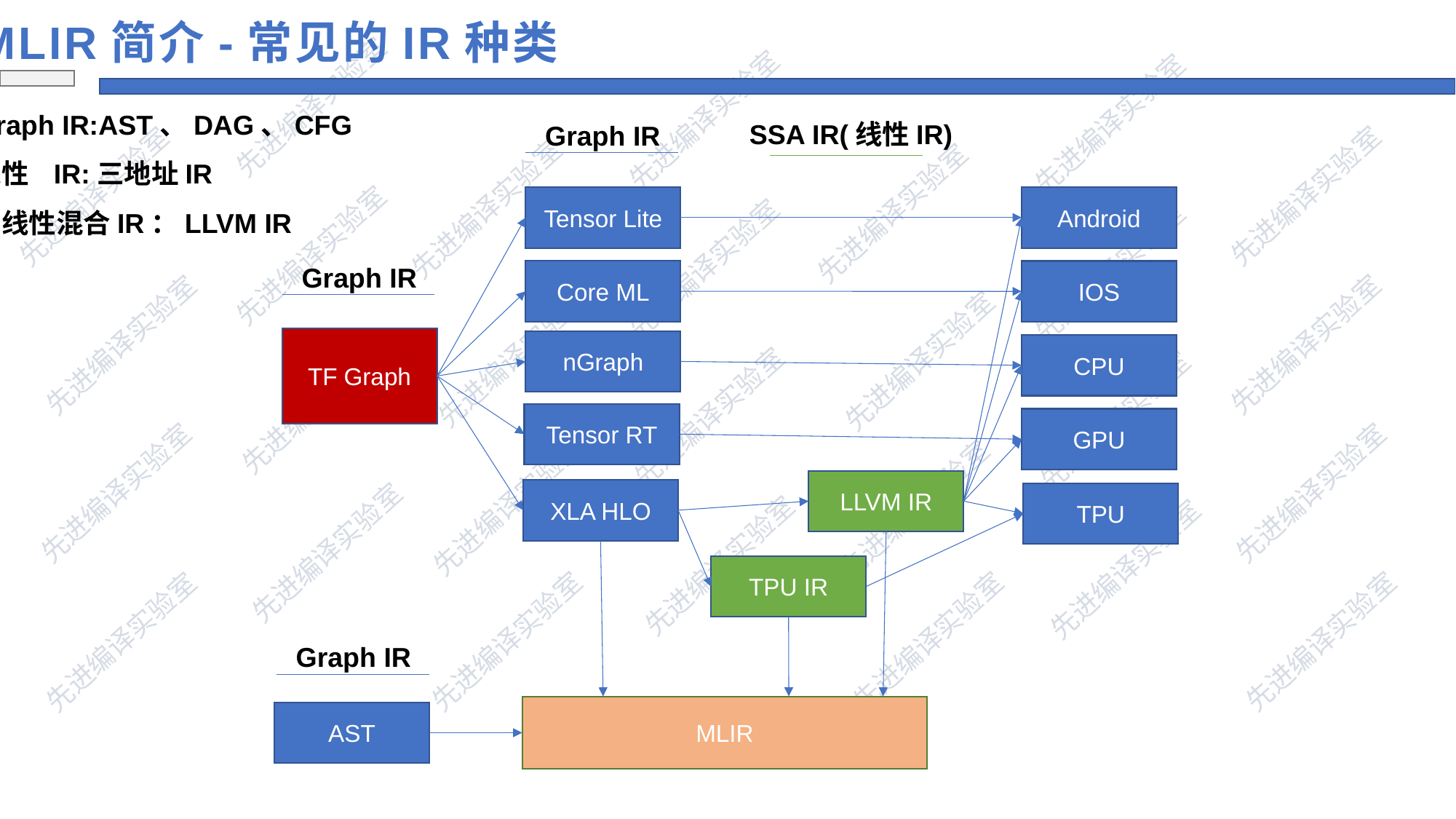

MLIR简介-常见的IR种类

Graph IR:AST、DAG、CFG
线性   IR:三地址IR
图线性混合IR：LLVM IR
SSA IR(线性IR)
Graph IR
Tensor Lite
Android
Graph IR
Core ML
IOS
TF Graph
nGraph
CPU
Tensor RT
GPU
LLVM IR
XLA HLO
TPU
TPU IR
Graph IR
MLIR
AST